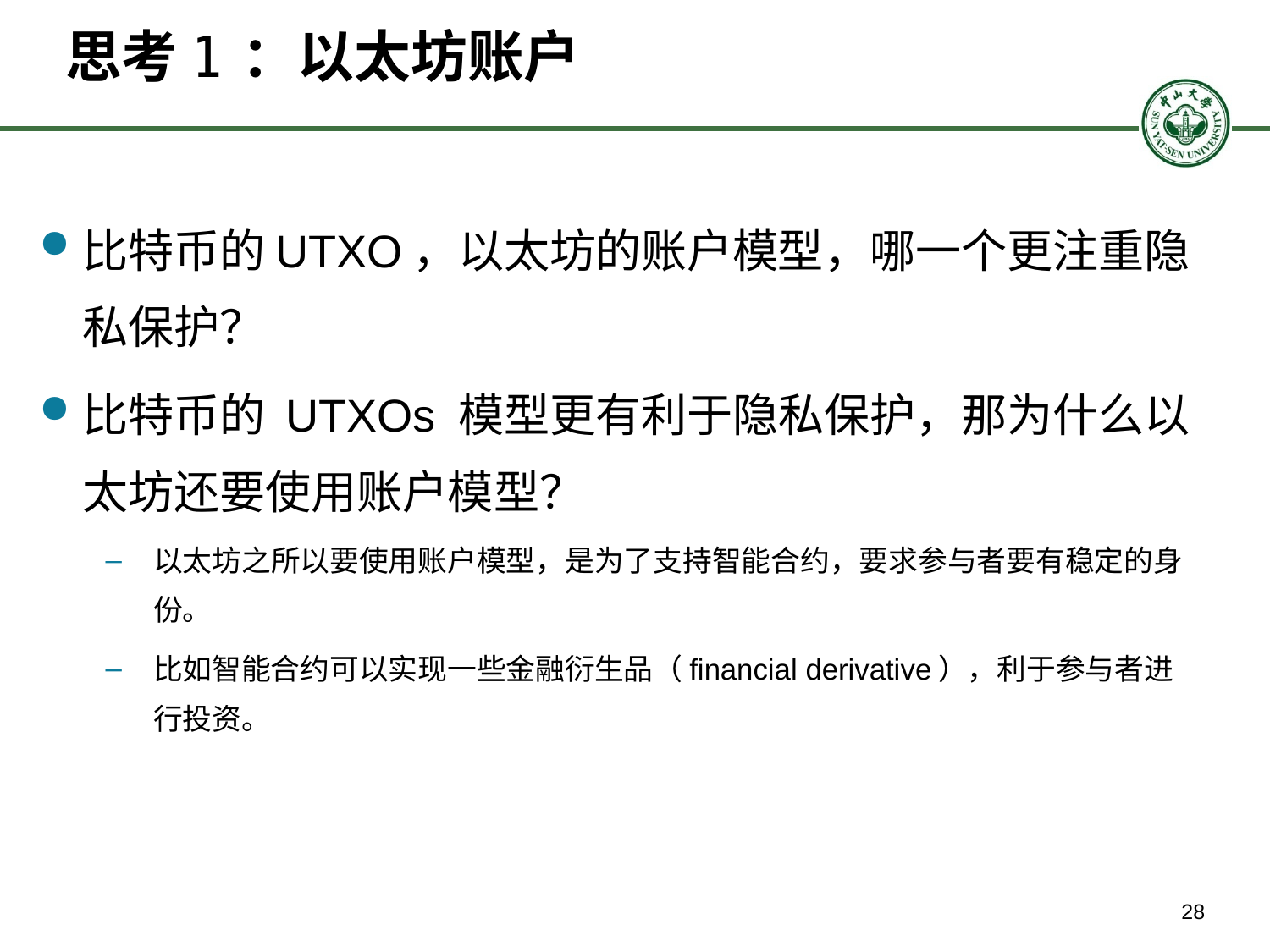

# 思考1：以太坊账户
比特币的UTXO，以太坊的账户模型，哪一个更注重隐私保护？
比特币的 UTXOs 模型更有利于隐私保护，那为什么以太坊还要使用账户模型？
以太坊之所以要使用账户模型，是为了支持智能合约，要求参与者要有稳定的身份。
比如智能合约可以实现一些金融衍生品（financial derivative），利于参与者进行投资。